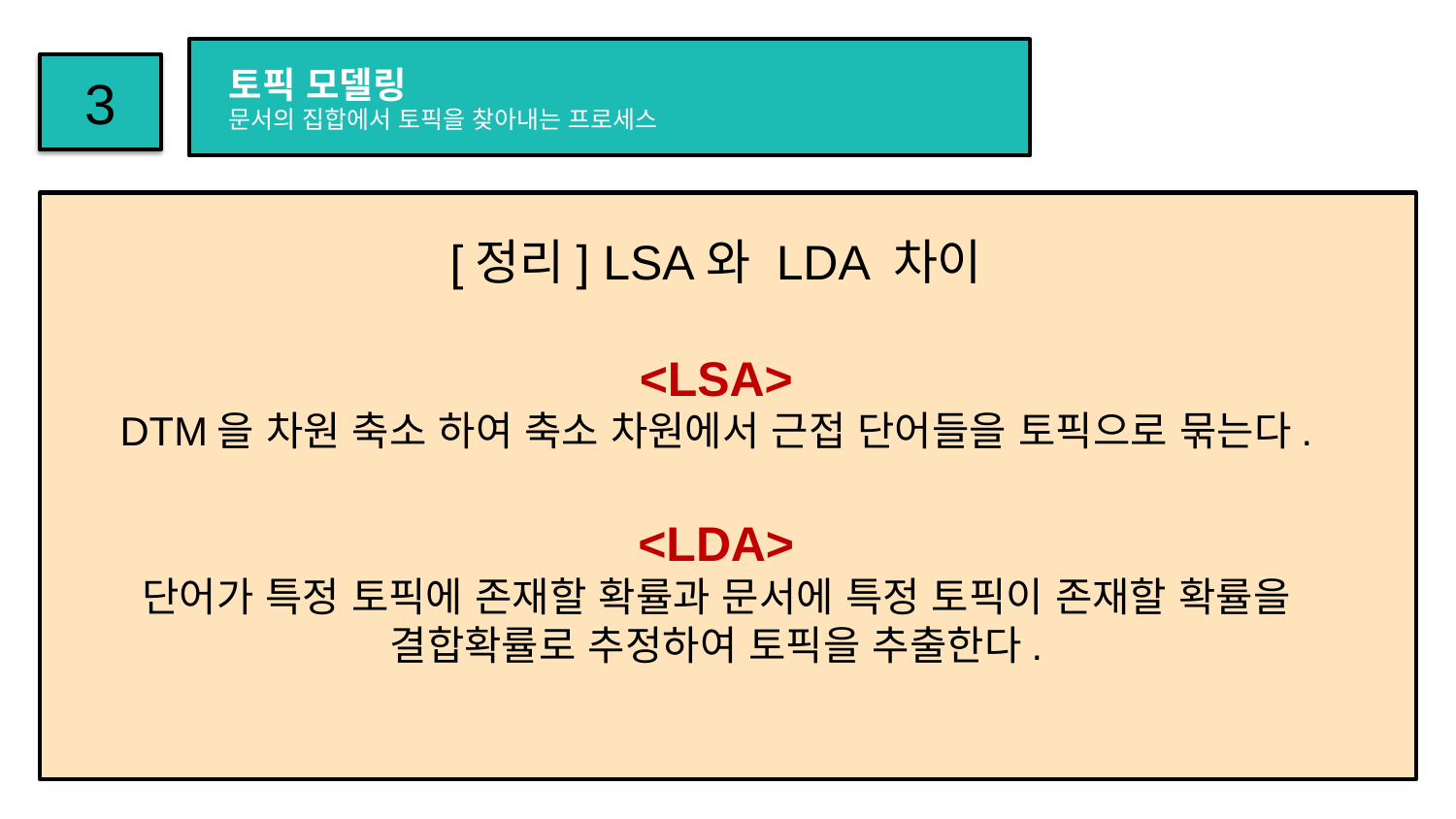

3
토픽 모델링
문서의 집합에서 토픽을 찾아내는 프로세스

[정리] LSA와 LDA 차이

<LSA>
DTM을 차원 축소 하여 축소 차원에서 근접 단어들을 토픽으로 묶는다.

<LDA>
단어가 특정 토픽에 존재할 확률과 문서에 특정 토픽이 존재할 확률을
결합확률로 추정하여 토픽을 추출한다.